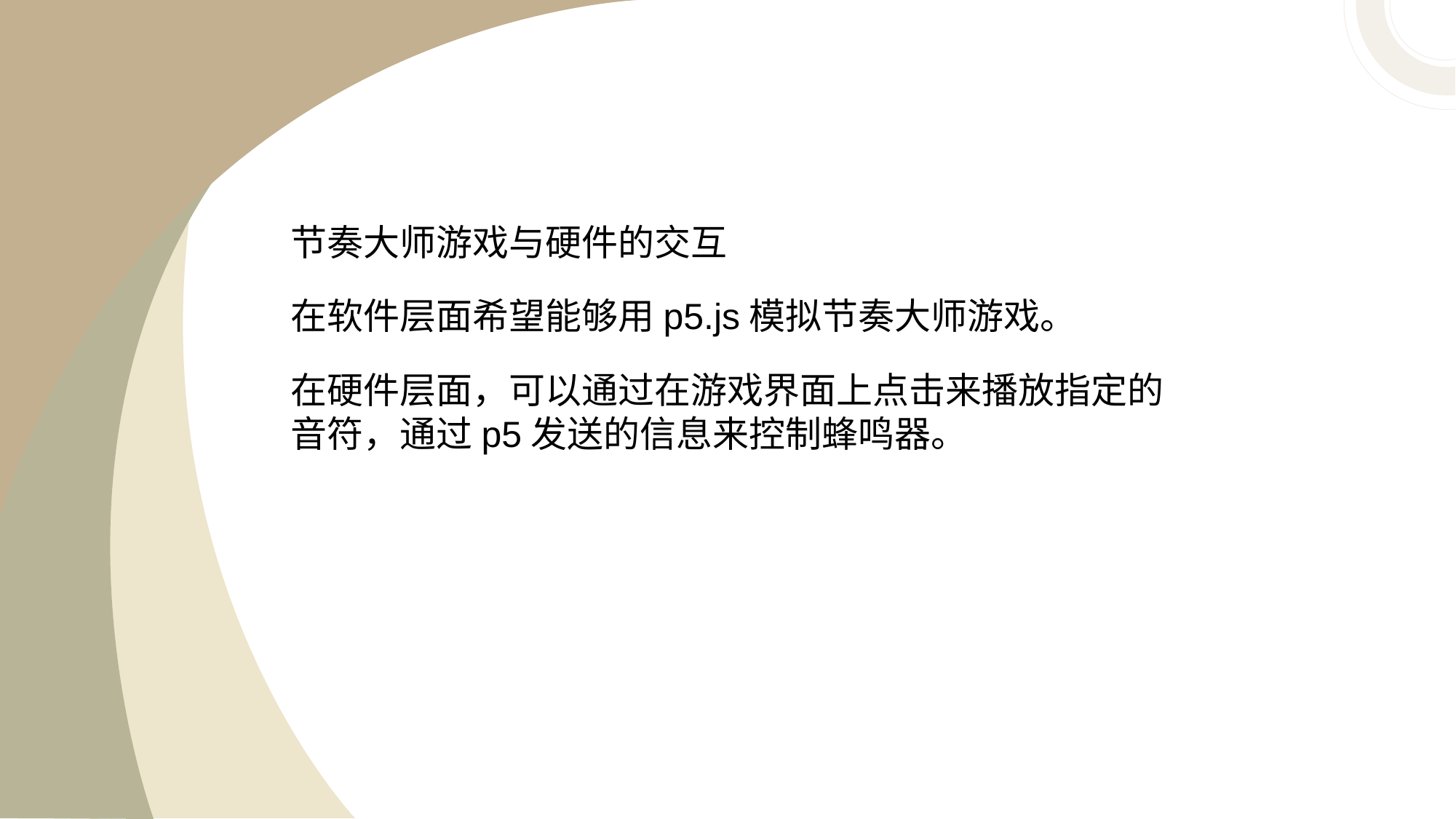

节奏大师游戏与硬件的交互
在软件层面希望能够用p5.js模拟节奏大师游戏。
在硬件层面，可以通过在游戏界面上点击来播放指定的音符，通过p5发送的信息来控制蜂鸣器。